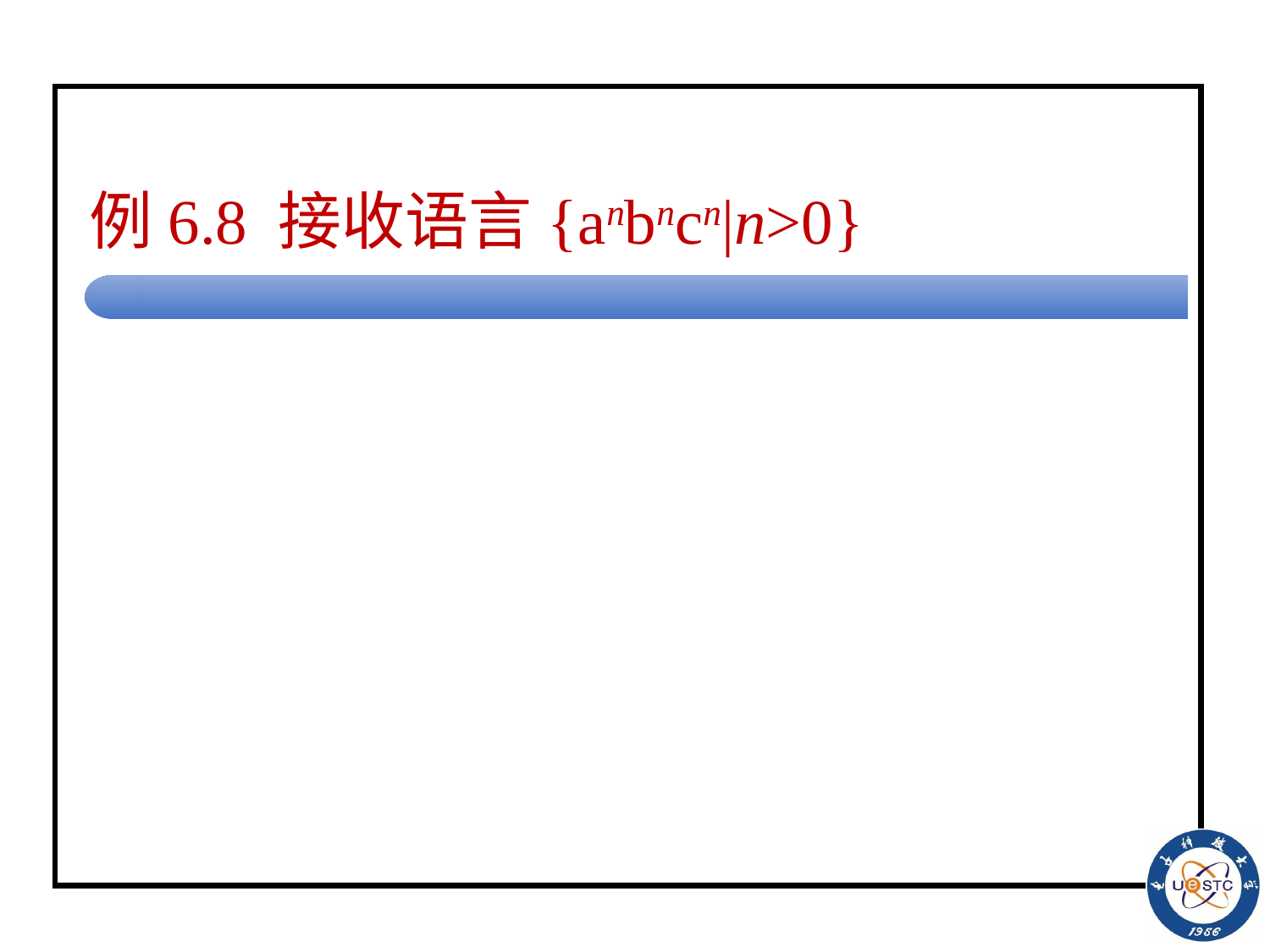

# 例6.8 接收语言{anbncn|n>0}
TM=(Q, ∑, start, accept, δ)

Q={start, del_b, del_c, seek_a, check1, check2,   check3, accept}

∑={a, b, c}

∑′={a, b, c, B, #, $, !}